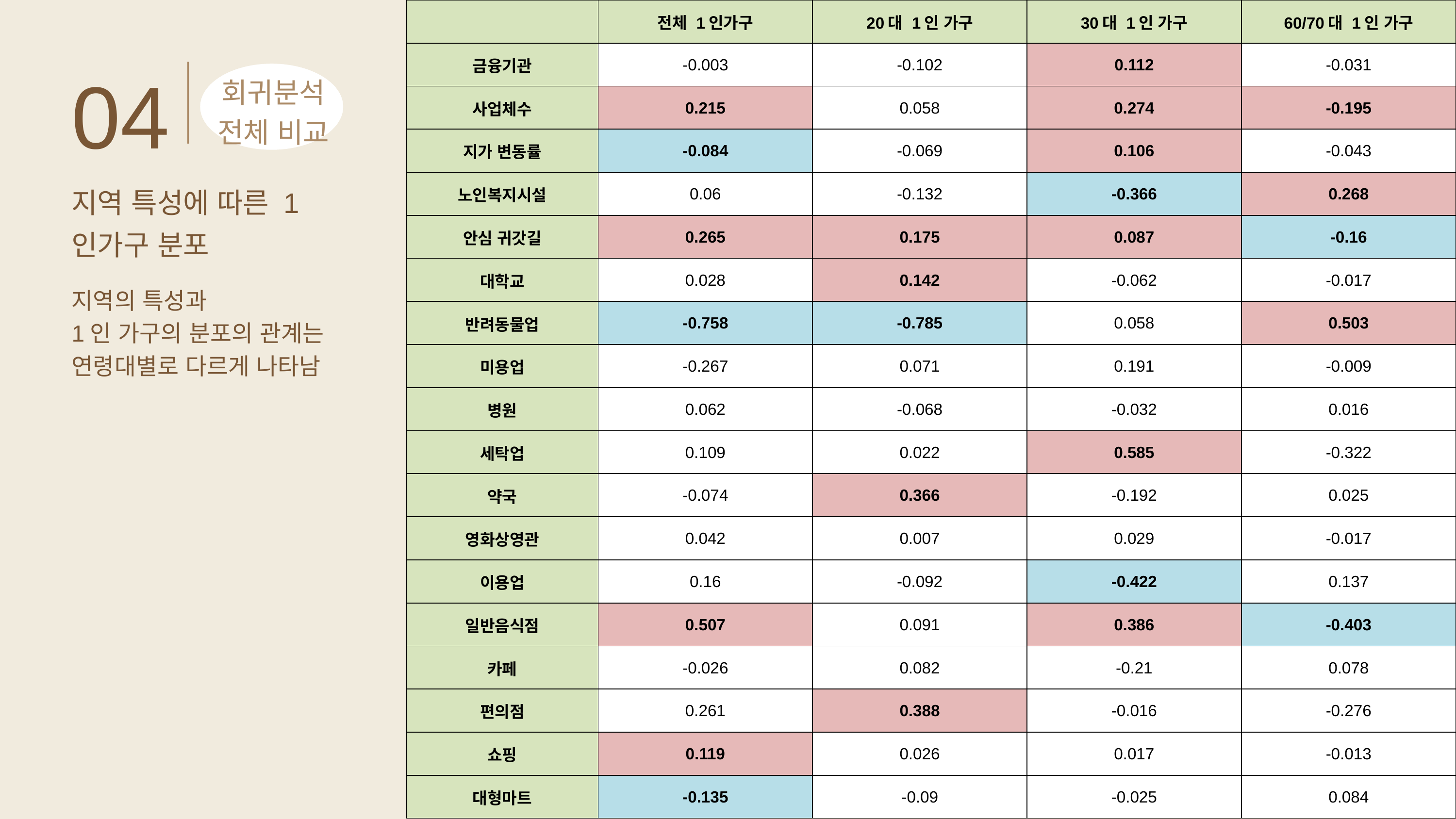

|  | 전체 1인가구 | 20대 1인 가구 | 30대 1인 가구 | 60/70대 1인 가구 |
| --- | --- | --- | --- | --- |
| 금융기관 | -0.003 | -0.102 | 0.112 | -0.031 |
| 사업체수 | 0.215 | 0.058 | 0.274 | -0.195 |
| 지가 변동률 | -0.084 | -0.069 | 0.106 | -0.043 |
| 노인복지시설 | 0.06 | -0.132 | -0.366 | 0.268 |
| 안심 귀갓길 | 0.265 | 0.175 | 0.087 | -0.16 |
| 대학교 | 0.028 | 0.142 | -0.062 | -0.017 |
| 반려동물업 | -0.758 | -0.785 | 0.058 | 0.503 |
| 미용업 | -0.267 | 0.071 | 0.191 | -0.009 |
| 병원 | 0.062 | -0.068 | -0.032 | 0.016 |
| 세탁업 | 0.109 | 0.022 | 0.585 | -0.322 |
| 약국 | -0.074 | 0.366 | -0.192 | 0.025 |
| 영화상영관 | 0.042 | 0.007 | 0.029 | -0.017 |
| 이용업 | 0.16 | -0.092 | -0.422 | 0.137 |
| 일반음식점 | 0.507 | 0.091 | 0.386 | -0.403 |
| 카페 | -0.026 | 0.082 | -0.21 | 0.078 |
| 편의점 | 0.261 | 0.388 | -0.016 | -0.276 |
| 쇼핑 | 0.119 | 0.026 | 0.017 | -0.013 |
| 대형마트 | -0.135 | -0.09 | -0.025 | 0.084 |
04

회귀분석
전체 비교
지역 특성에 따른 1인가구 분포
지역의 특성과
1인 가구의 분포의 관계는
연령대별로 다르게 나타남